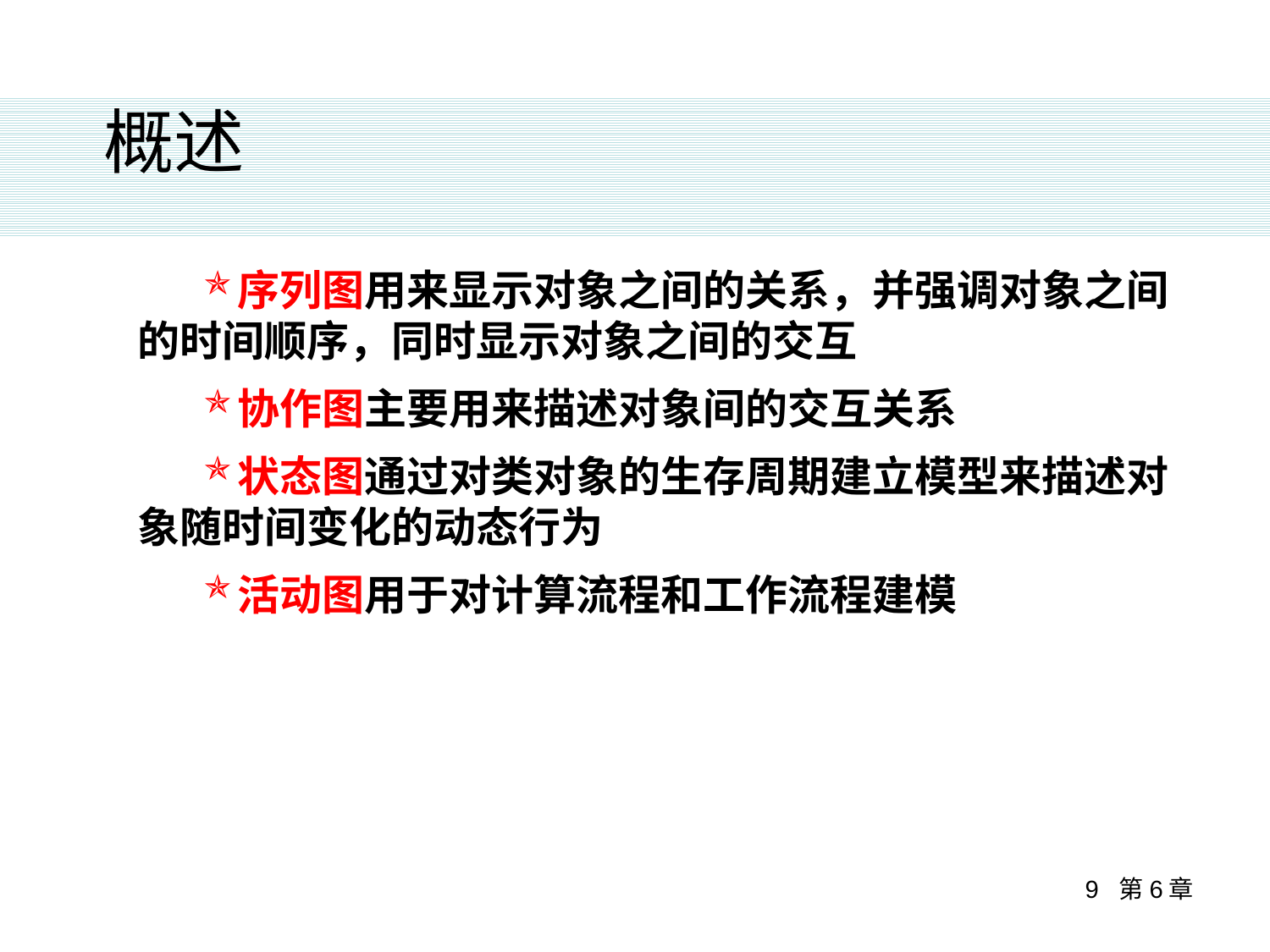

概述
序列图用来显示对象之间的关系，并强调对象之间的时间顺序，同时显示对象之间的交互
协作图主要用来描述对象间的交互关系
状态图通过对类对象的生存周期建立模型来描述对象随时间变化的动态行为
活动图用于对计算流程和工作流程建模
9  第6章